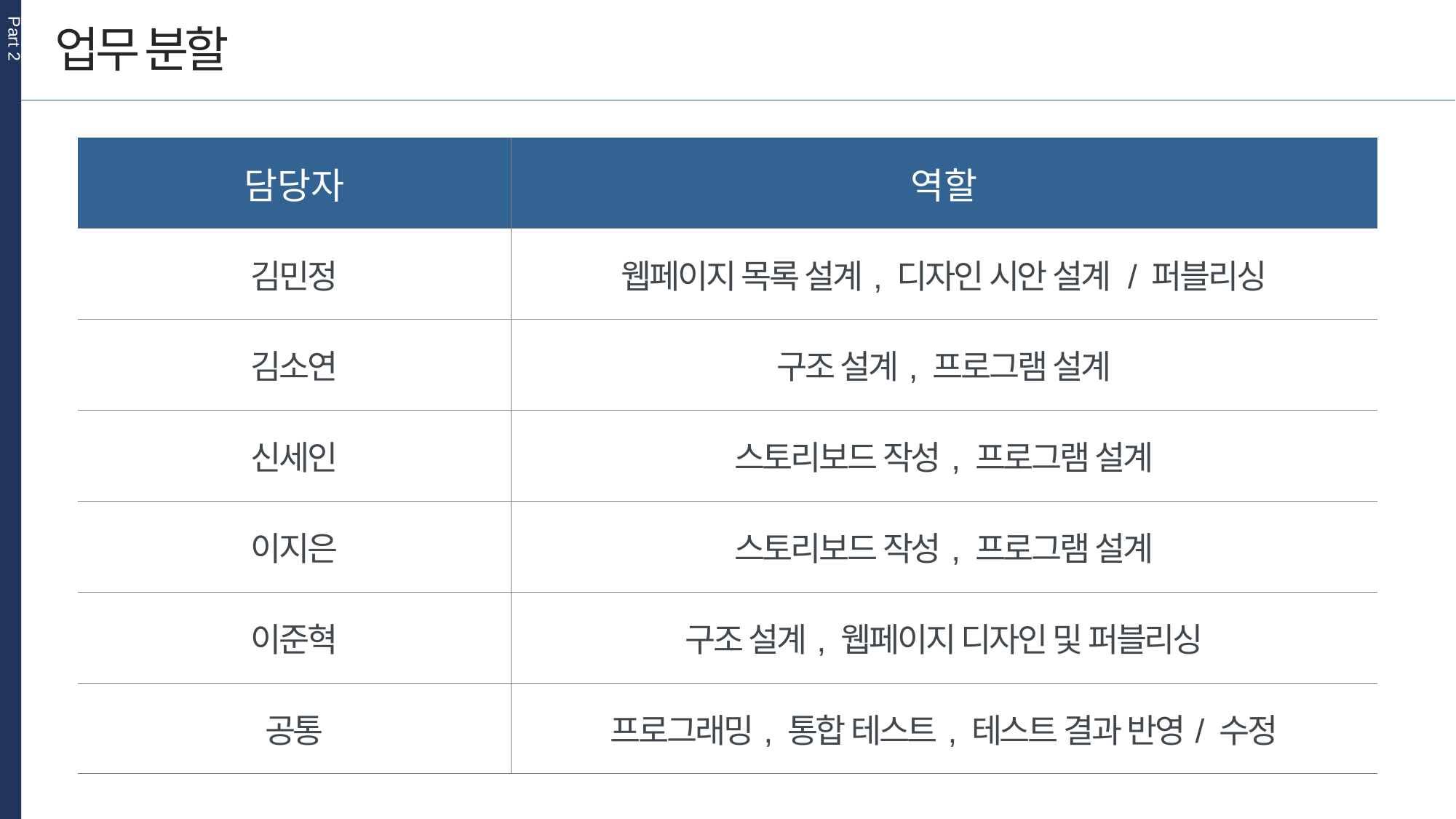

Part 2
업무 분할
| 담당자 | 역할 |
| --- | --- |
| 김민정 | 웹페이지 목록 설계, 디자인 시안 설계 / 퍼블리싱 |
| 김소연 | 구조 설계, 프로그램 설계 |
| 신세인 | 스토리보드 작성, 프로그램 설계 |
| 이지은 | 스토리보드 작성, 프로그램 설계 |
| 이준혁 | 구조 설계, 웹페이지 디자인 및 퍼블리싱 |
| 공통 | 프로그래밍, 통합 테스트, 테스트 결과 반영/ 수정 |